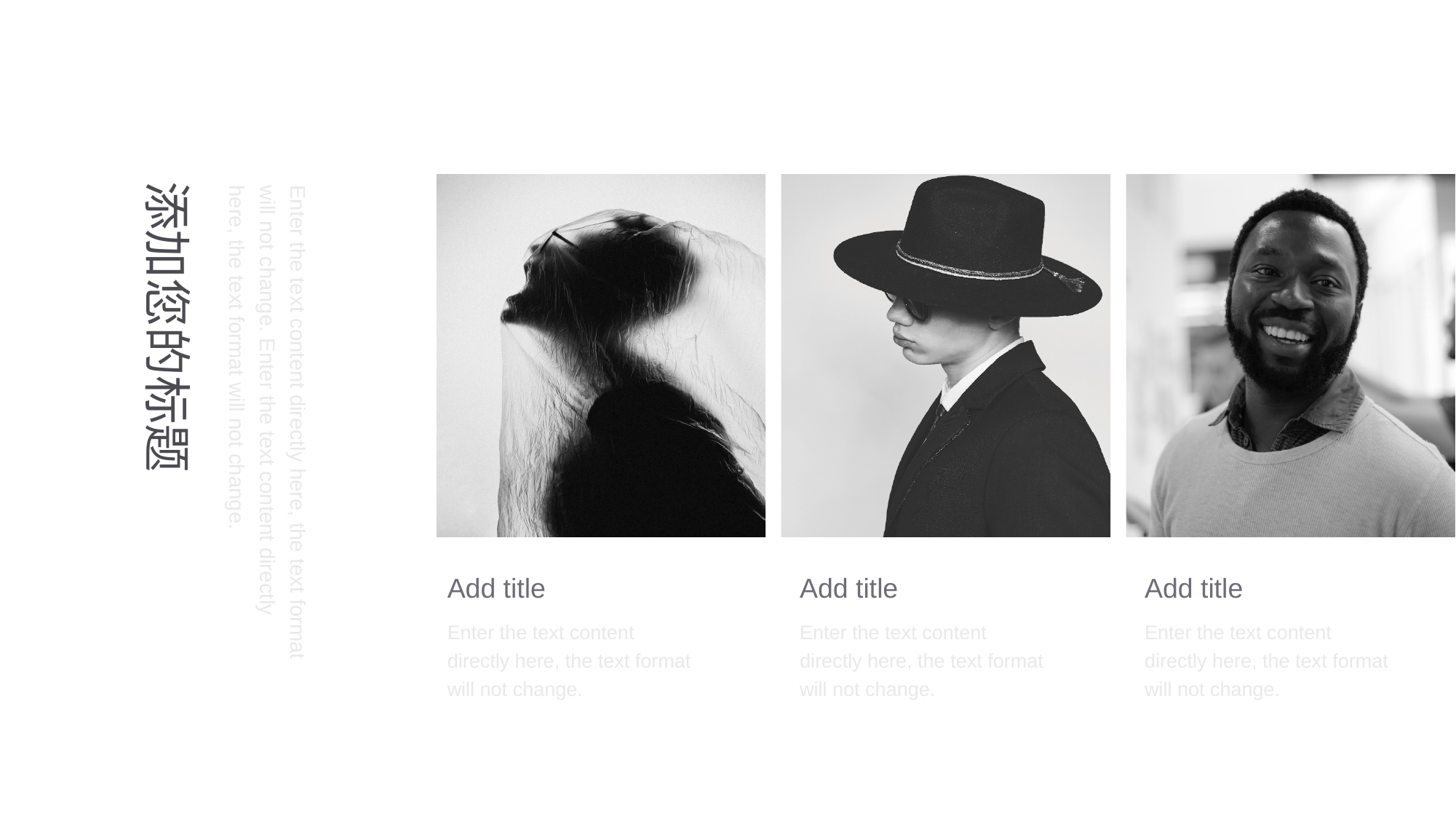

Enter the text content directly here, the text format will not change. Enter the text content directly here, the text format will not change.
添加您的标题

Add title
Enter the text content directly here, the text format will not change.
Add title
Enter the text content directly here, the text format will not change.
Add title
Enter the text content directly here, the text format will not change.